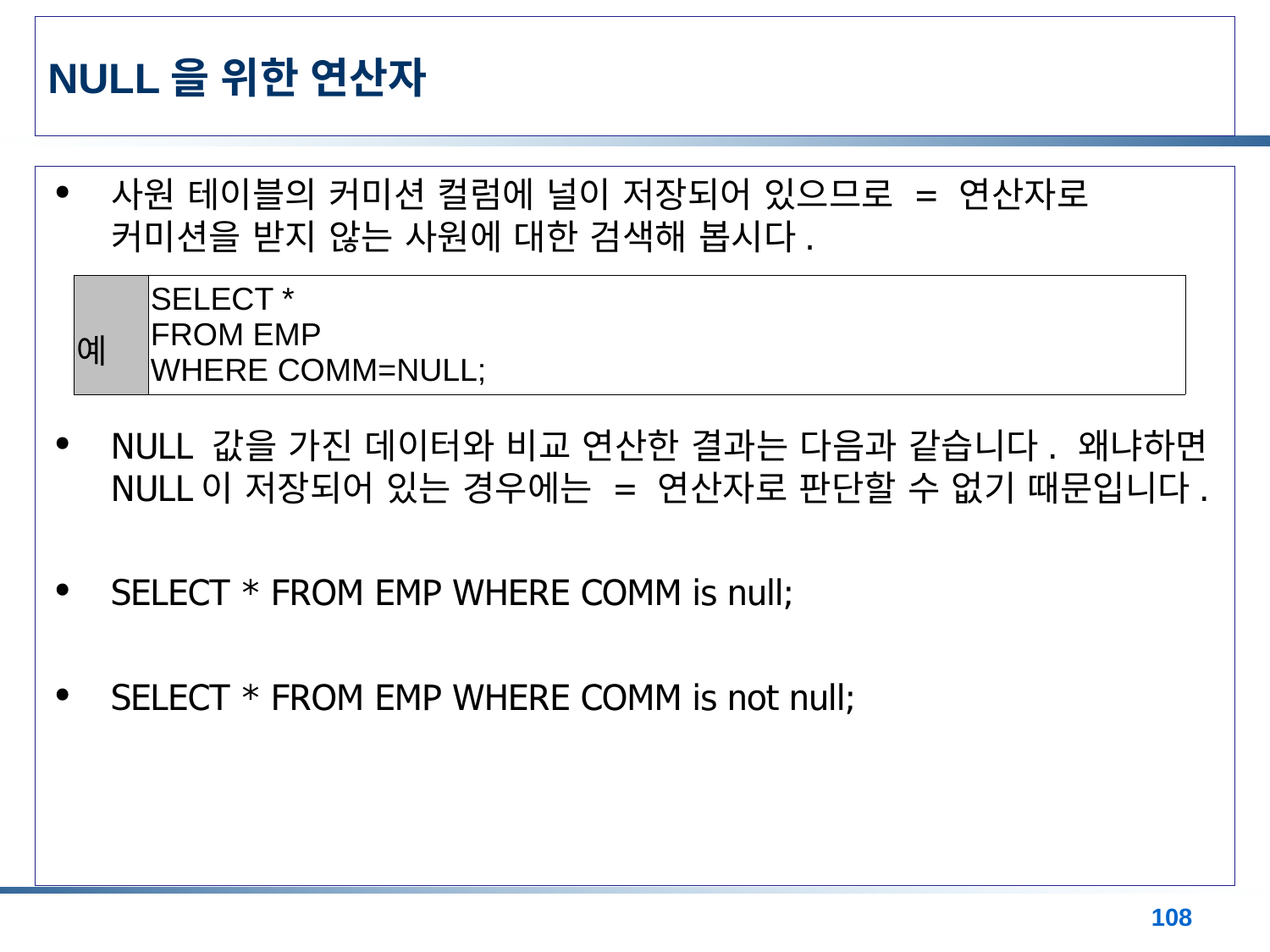

# NULL을 위한 연산자
사원 테이블의 커미션 컬럼에 널이 저장되어 있으므로 = 연산자로 커미션을 받지 않는 사원에 대한 검색해 봅시다.

NULL 값을 가진 데이터와 비교 연산한 결과는 다음과 같습니다. 왜냐하면 NULL이 저장되어 있는 경우에는 = 연산자로 판단할 수 없기 때문입니다.

SELECT * FROM EMP WHERE COMM is null;

SELECT * FROM EMP WHERE COMM is not null;

| 예 | SELECT \* FROM EMP WHERE COMM=NULL; |
| --- | --- |